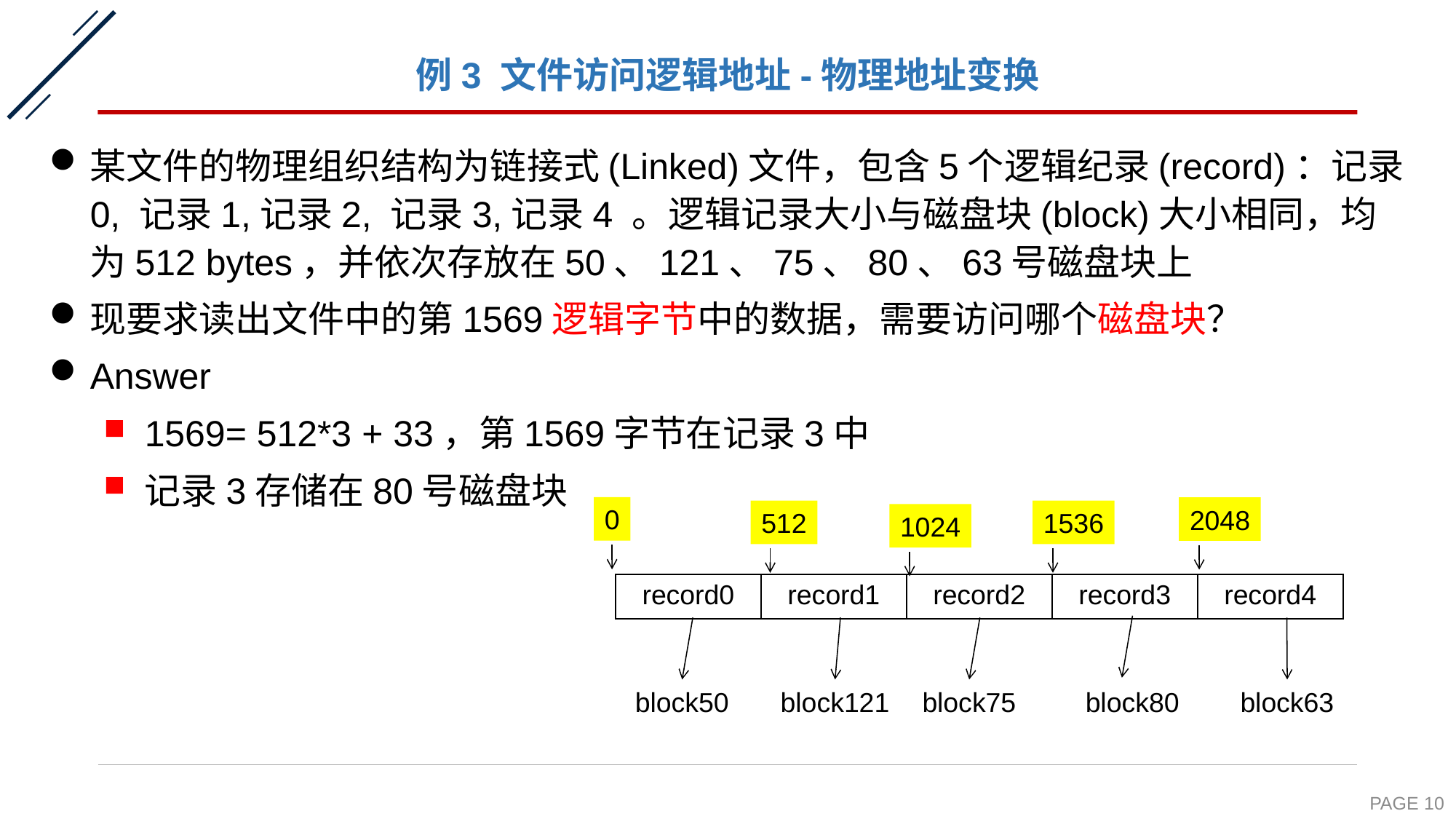

# 例3 文件访问逻辑地址-物理地址变换
某文件的物理组织结构为链接式(Linked)文件，包含5个逻辑纪录(record)：记录0, 记录1,记录2, 记录3,记录4 。逻辑记录大小与磁盘块(block)大小相同，均为512 bytes，并依次存放在50、121、75、80、63号磁盘块上
现要求读出文件中的第1569逻辑字节中的数据，需要访问哪个磁盘块？
Answer
1569= 512*3 + 33，第1569字节在记录3中
记录3存储在80号磁盘块

0
2048
512
1536
1024
| record0 | record1 | record2 | record3 | record4 |
| --- | --- | --- | --- | --- |
block121
block50
block75
block80
block63

PAGE 10